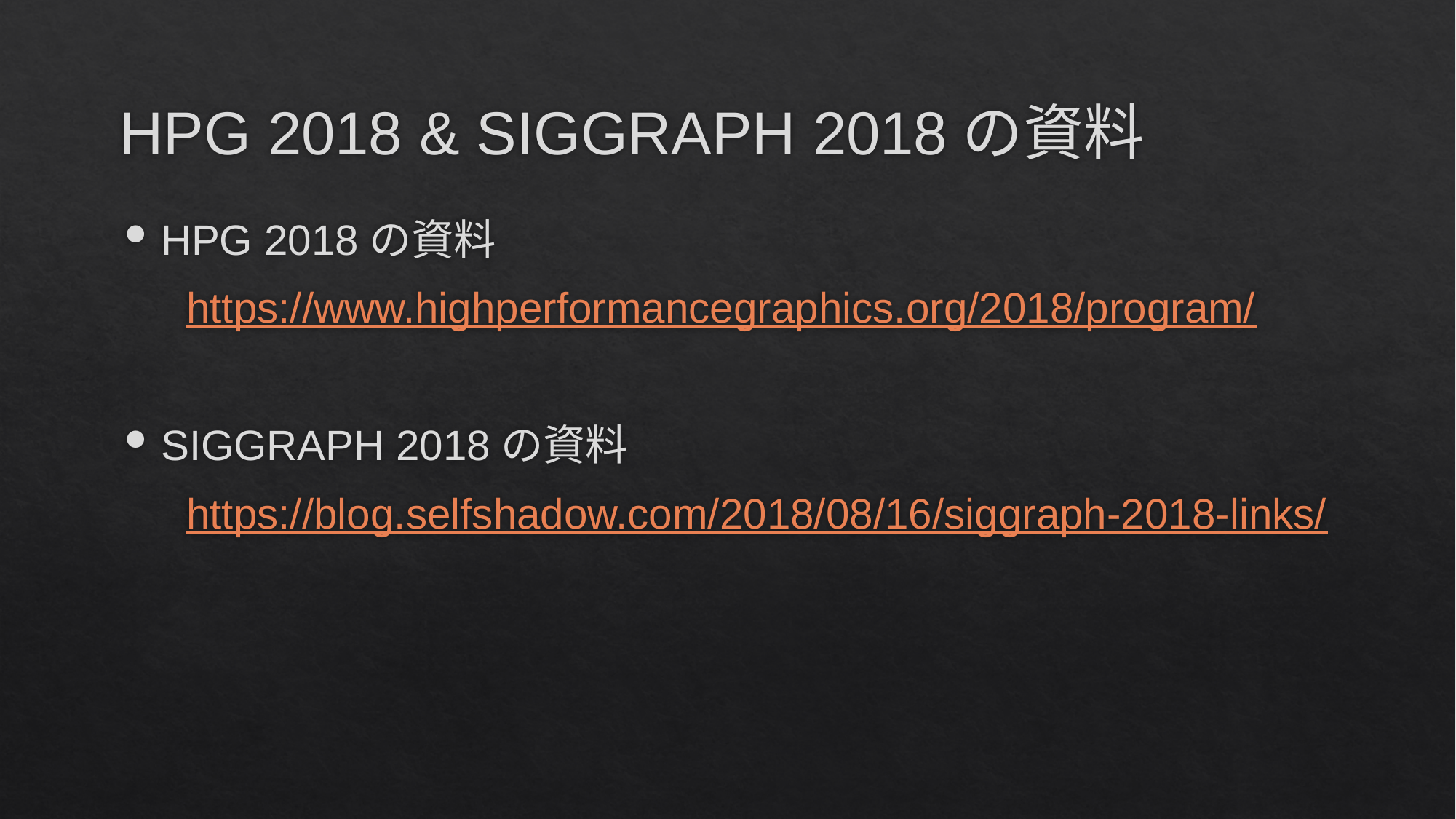

# HPG 2018 & SIGGRAPH 2018の資料
HPG 2018の資料
　 https://www.highperformancegraphics.org/2018/program/

SIGGRAPH 2018の資料
　 https://blog.selfshadow.com/2018/08/16/siggraph-2018-links/